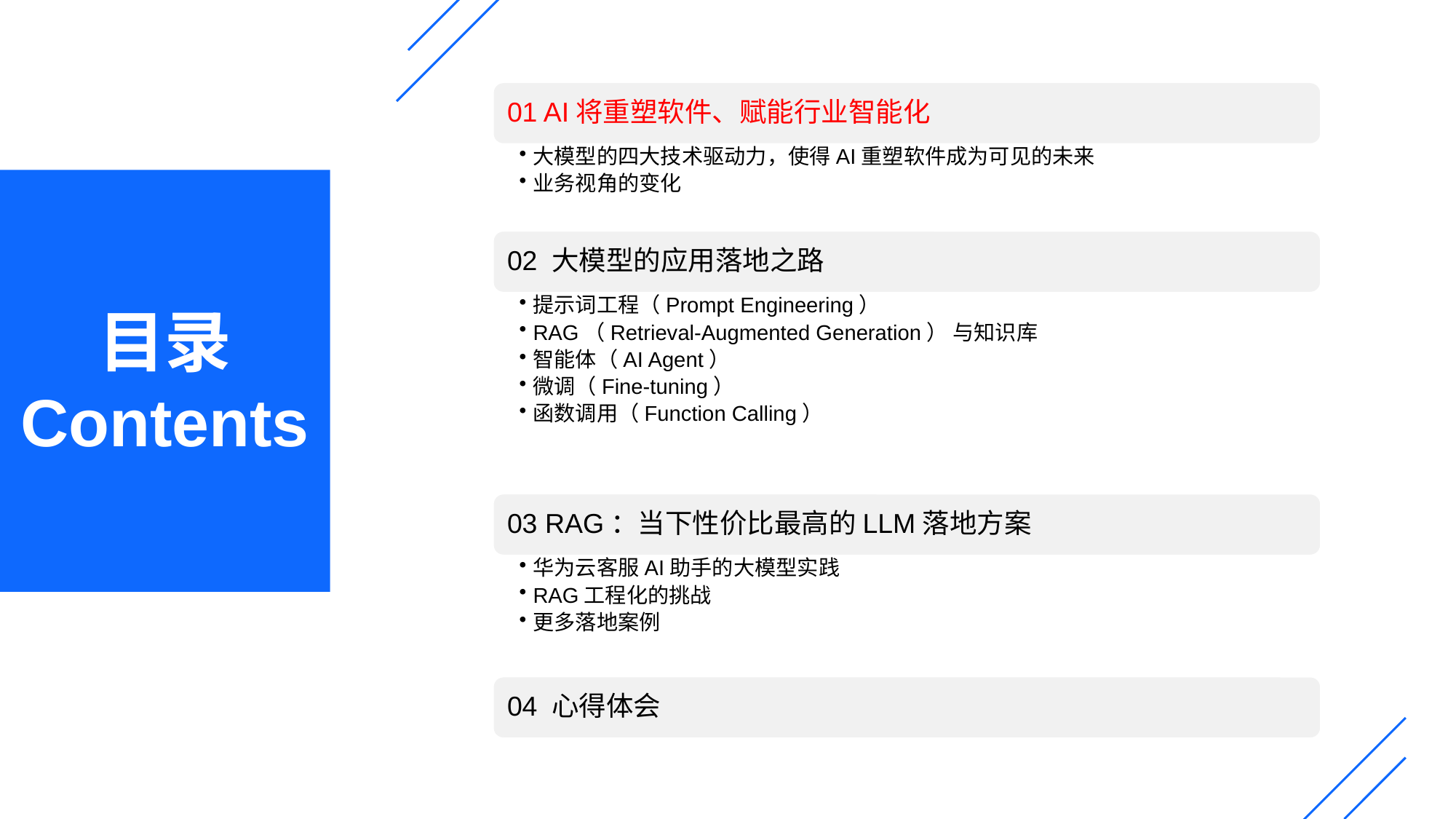

01 AI将重塑软件、赋能行业智能化
大模型的四大技术驱动力，使得AI重塑软件成为可见的未来
业务视角的变化
02 大模型的应用落地之路
提示词工程（Prompt Engineering）
RAG（Retrieval-Augmented Generation） 与知识库
智能体（AI Agent）
微调（Fine-tuning）
函数调用（Function Calling）
03 RAG：当下性价比最高的LLM落地方案
华为云客服AI助手的大模型实践
RAG工程化的挑战
更多落地案例
04 心得体会

目录
Contents